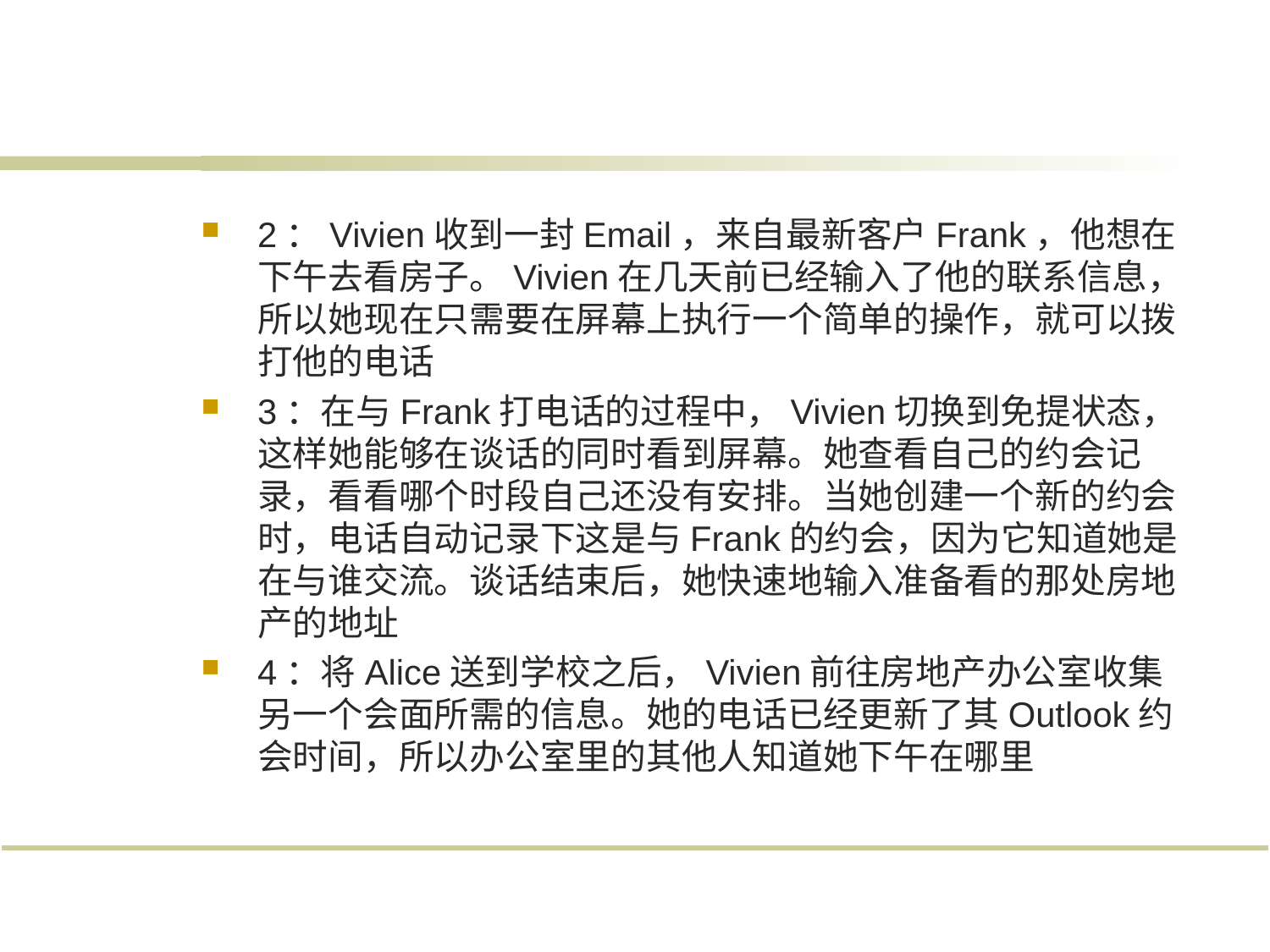

#
2：Vivien收到一封Email，来自最新客户Frank，他想在下午去看房子。Vivien在几天前已经输入了他的联系信息，所以她现在只需要在屏幕上执行一个简单的操作，就可以拨打他的电话
3：在与Frank打电话的过程中，Vivien切换到免提状态，这样她能够在谈话的同时看到屏幕。她查看自己的约会记录，看看哪个时段自己还没有安排。当她创建一个新的约会时，电话自动记录下这是与Frank的约会，因为它知道她是在与谁交流。谈话结束后，她快速地输入准备看的那处房地产的地址
4：将Alice送到学校之后，Vivien前往房地产办公室收集另一个会面所需的信息。她的电话已经更新了其Outlook约会时间，所以办公室里的其他人知道她下午在哪里